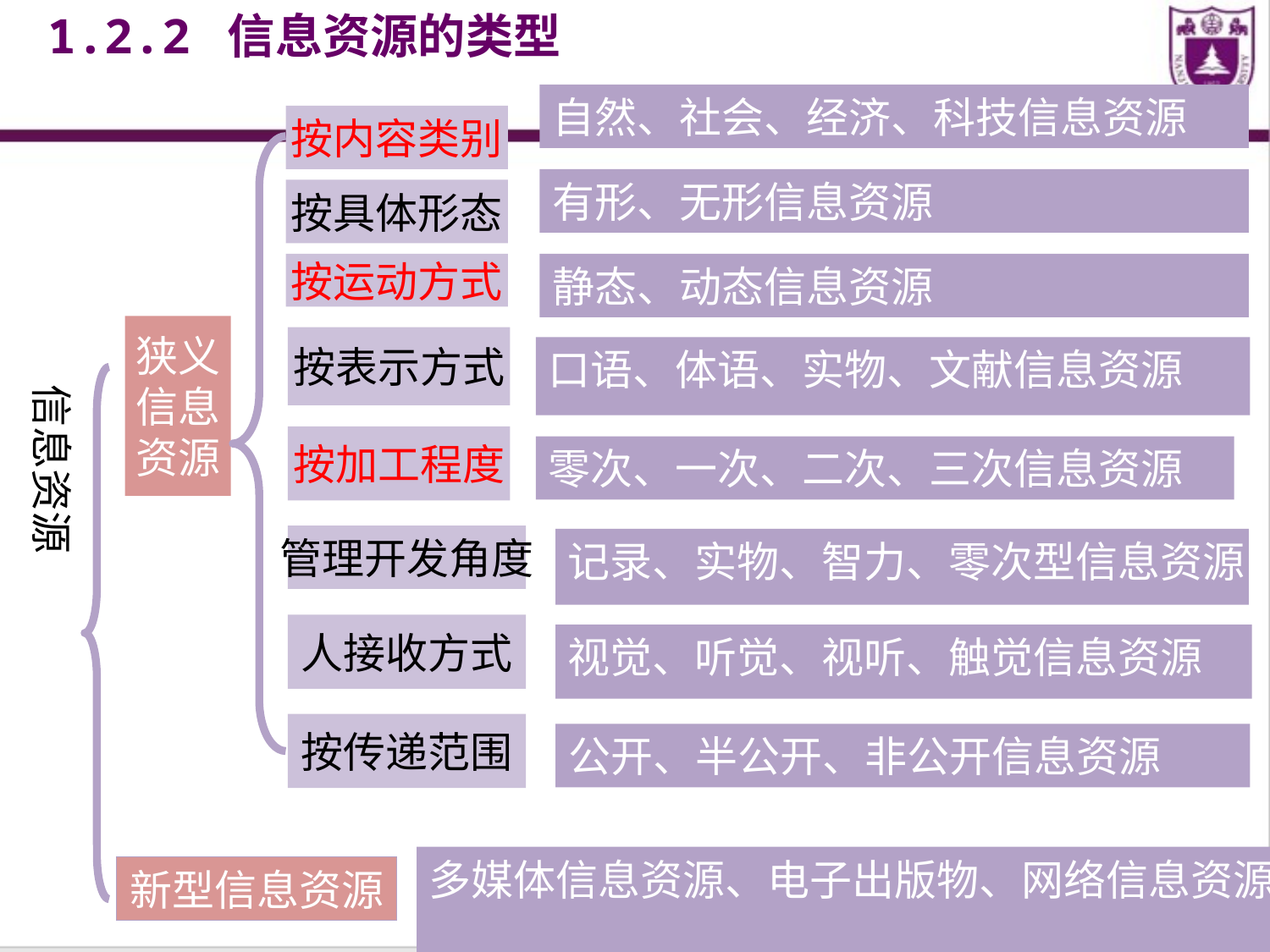

1.2.2 信息资源的类型
自然、社会、经济、科技信息资源
按内容类别

有形、无形信息资源
按具体形态
按运动方式
静态、动态信息资源
狭义
信息
资源

按表示方式

口语、体语、实物、文献信息资源

信息资源
按加工程度
零次、一次、二次、三次信息资源
管理开发角度
记录、实物、智力、零次型信息资源
人接收方式
视觉、听觉、视听、触觉信息资源
按传递范围
公开、半公开、非公开信息资源
多媒体信息资源、电子出版物、网络信息资源
新型信息资源